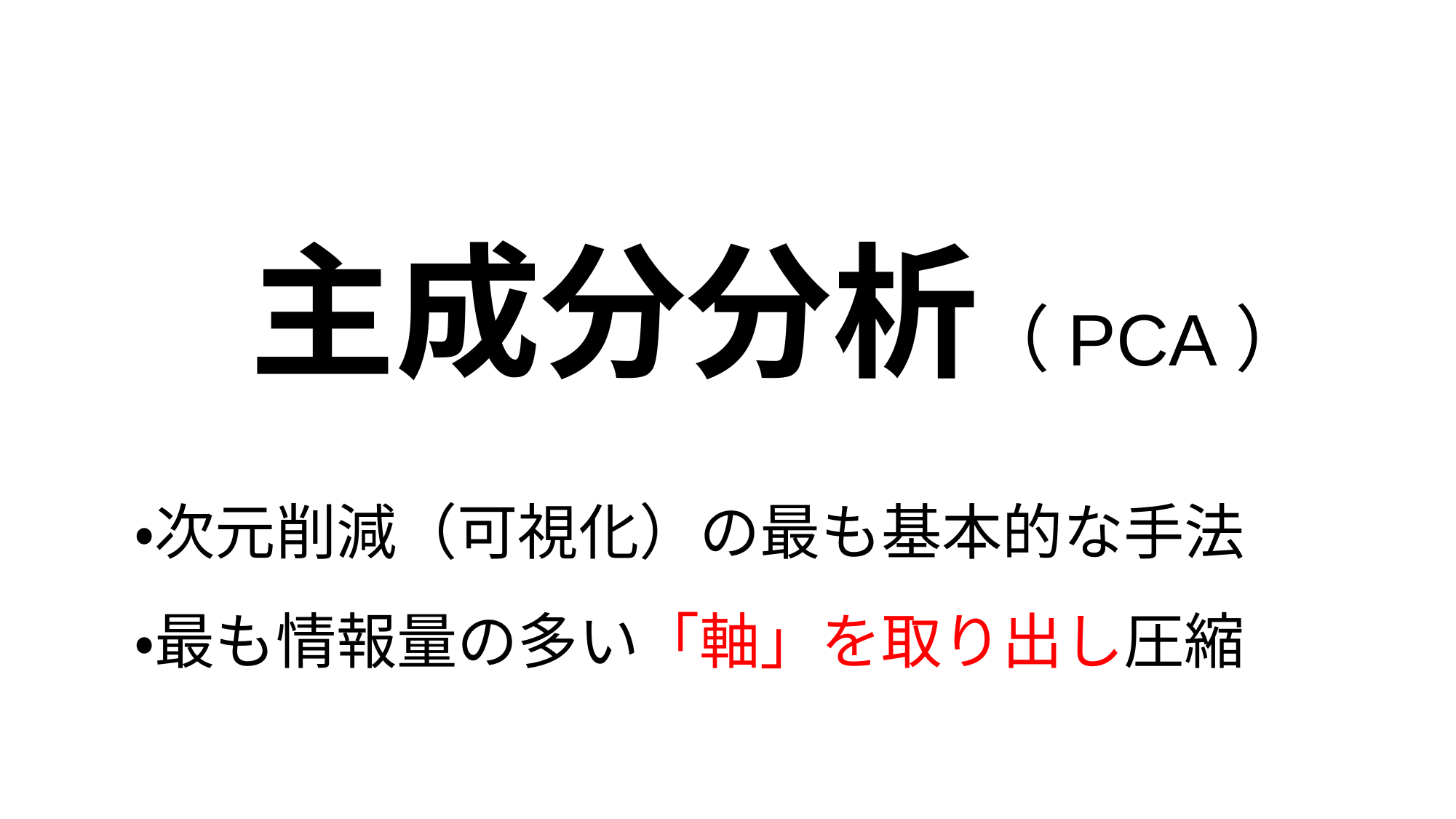

主成分分析（PCA）

・次元削減（可視化）の最も基本的な手法
・最も情報量の多い「軸」を取り出し圧縮
15